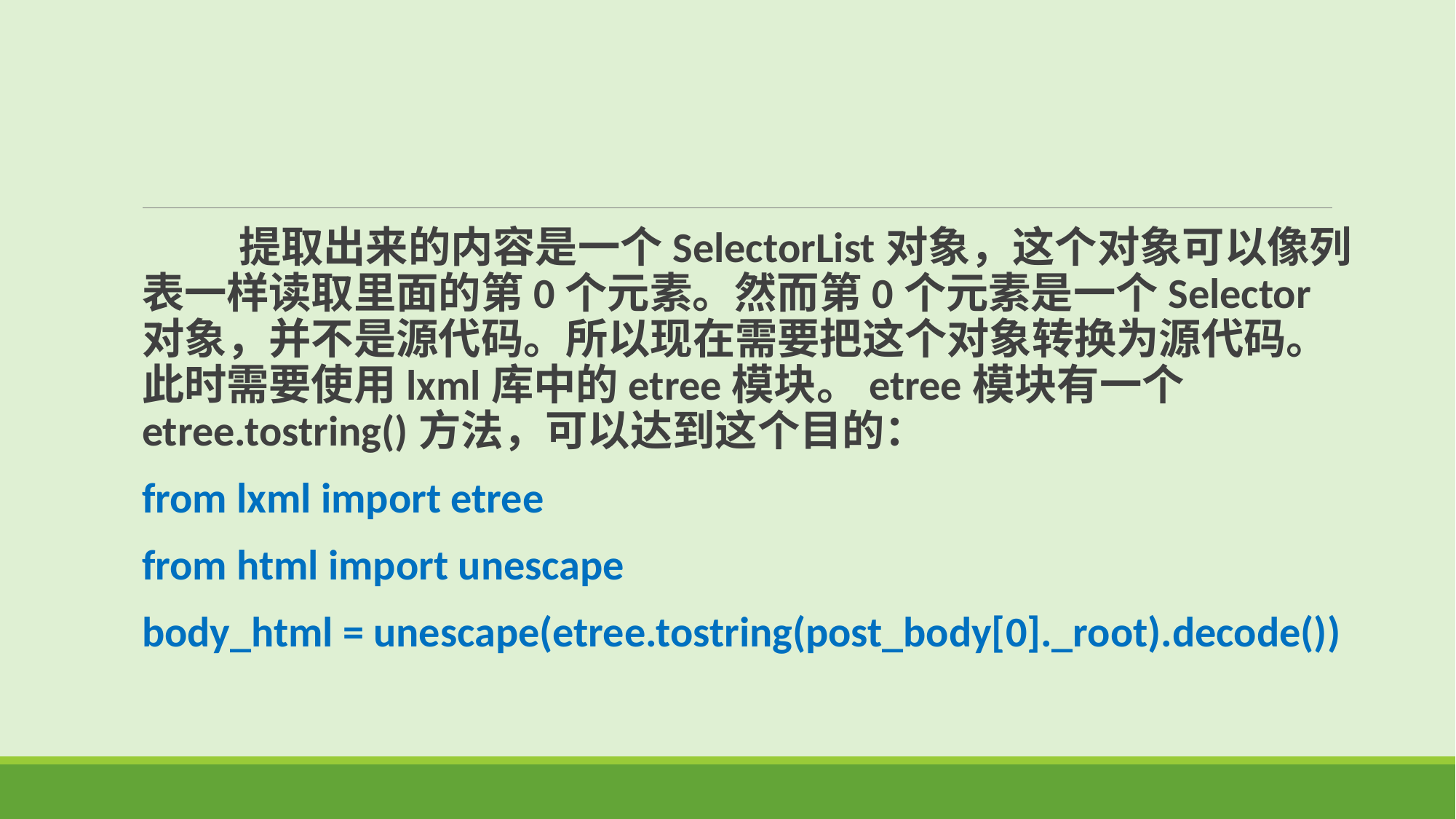

提取出来的内容是一个SelectorList对象，这个对象可以像列表一样读取里面的第0个元素。然而第0个元素是一个Selector对象，并不是源代码。所以现在需要把这个对象转换为源代码。此时需要使用lxml库中的etree模块。etree模块有一个etree.tostring()方法，可以达到这个目的：
from lxml import etree
from html import unescape
body_html = unescape(etree.tostring(post_body[0]._root).decode())